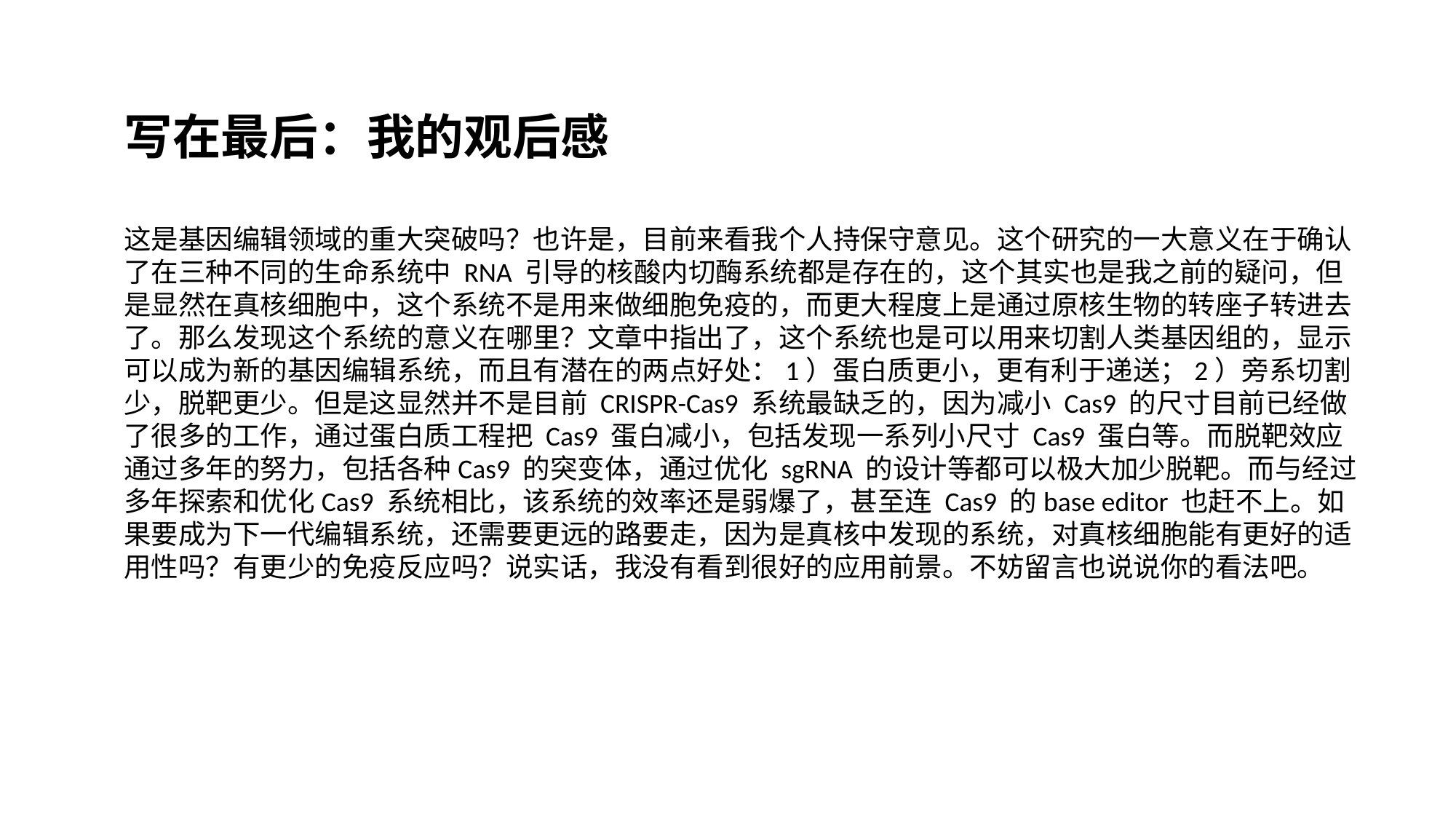

写在最后：我的观后感
这是基因编辑领域的重大突破吗？也许是，目前来看我个人持保守意见。这个研究的一大意义在于确认了在三种不同的生命系统中 RNA 引导的核酸内切酶系统都是存在的，这个其实也是我之前的疑问，但是显然在真核细胞中，这个系统不是用来做细胞免疫的，而更大程度上是通过原核生物的转座子转进去了。那么发现这个系统的意义在哪里？文章中指出了，这个系统也是可以用来切割人类基因组的，显示可以成为新的基因编辑系统，而且有潜在的两点好处：1）蛋白质更小，更有利于递送；2）旁系切割少，脱靶更少。但是这显然并不是目前 CRISPR-Cas9 系统最缺乏的，因为减小 Cas9 的尺寸目前已经做了很多的工作，通过蛋白质工程把 Cas9 蛋白减小，包括发现一系列小尺寸 Cas9 蛋白等。而脱靶效应通过多年的努力，包括各种Cas9 的突变体，通过优化 sgRNA 的设计等都可以极大加少脱靶。而与经过多年探索和优化Cas9 系统相比，该系统的效率还是弱爆了，甚至连 Cas9 的base editor 也赶不上。如果要成为下一代编辑系统，还需要更远的路要走，因为是真核中发现的系统，对真核细胞能有更好的适用性吗？有更少的免疫反应吗？说实话，我没有看到很好的应用前景。不妨留言也说说你的看法吧。